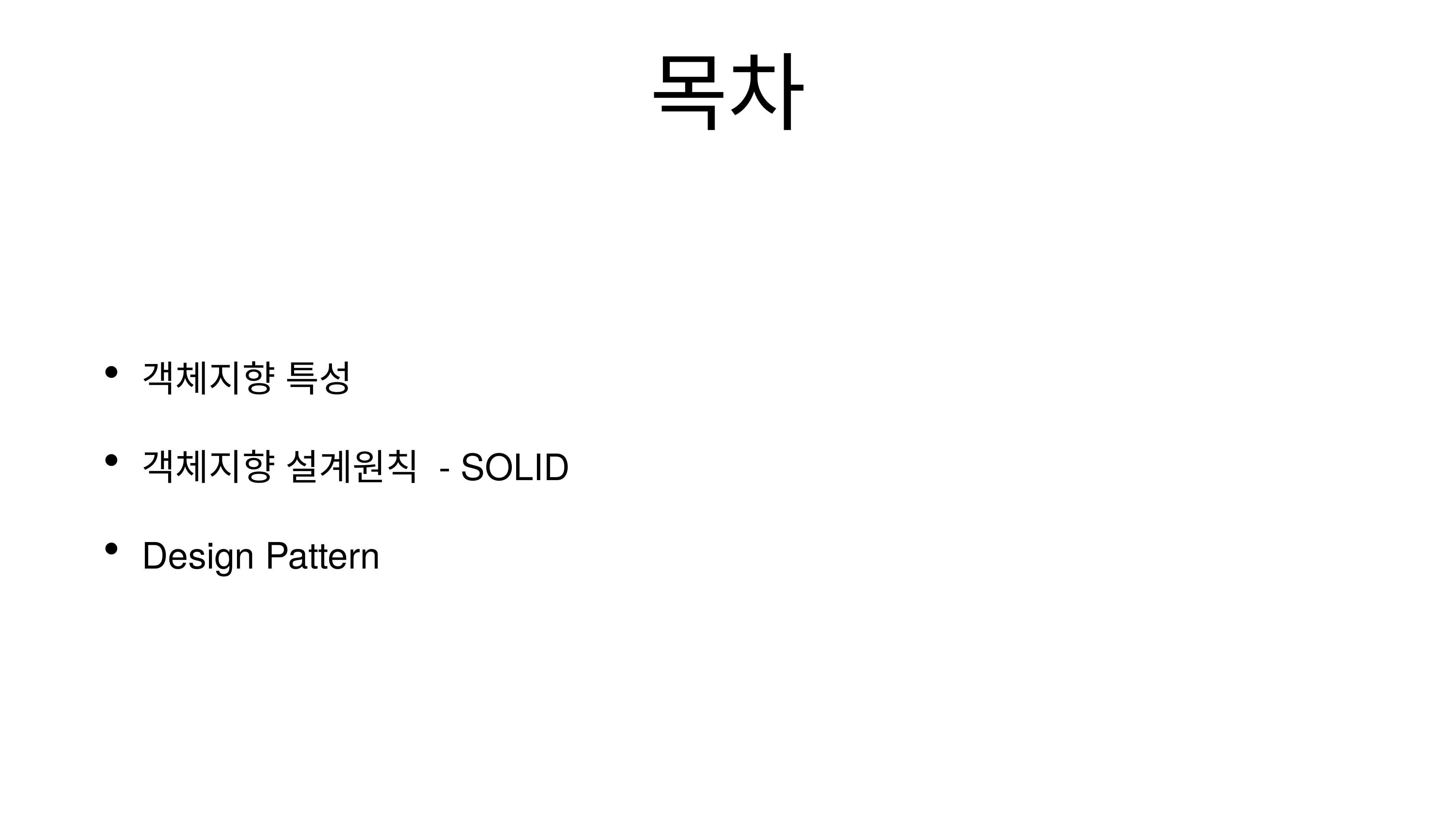

# 목차
객체지향 특성
객체지향 설계원칙 - SOLID
Design Pattern